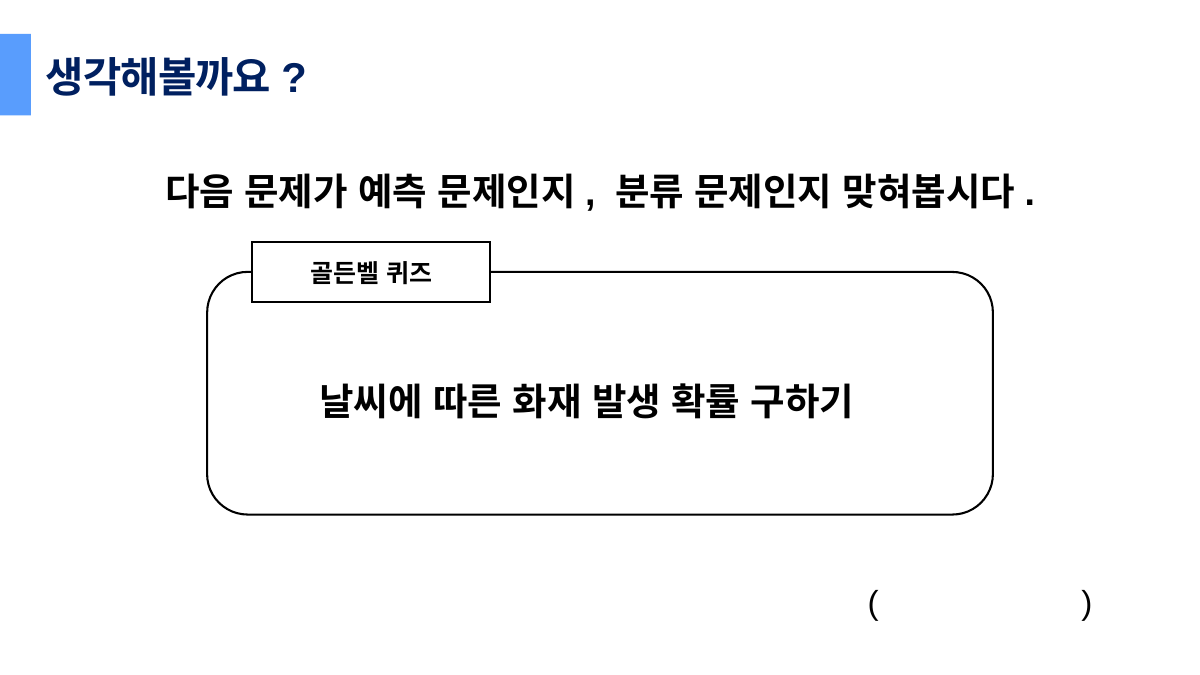

생각해볼까요?
다음 문제가 예측 문제인지, 분류 문제인지 맞혀봅시다.
골든벨 퀴즈

날씨에 따른 화재 발생 확률 구하기
(                      )